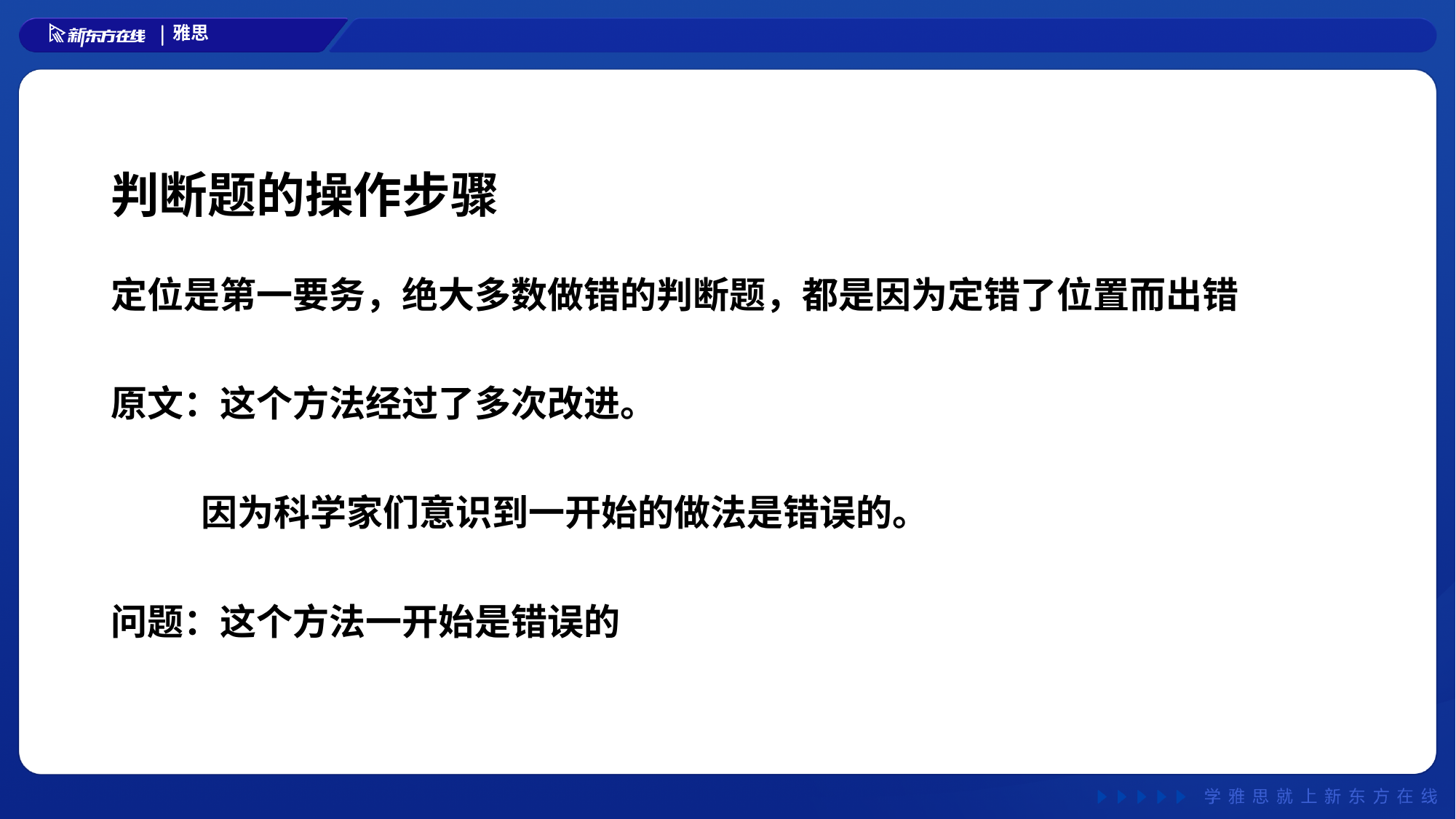

# 判断题的操作步骤
定位是第一要务，绝大多数做错的判断题，都是因为定错了位置而出错

原文：这个方法经过了多次改进。

          因为科学家们意识到一开始的做法是错误的。

问题：这个方法一开始是错误的